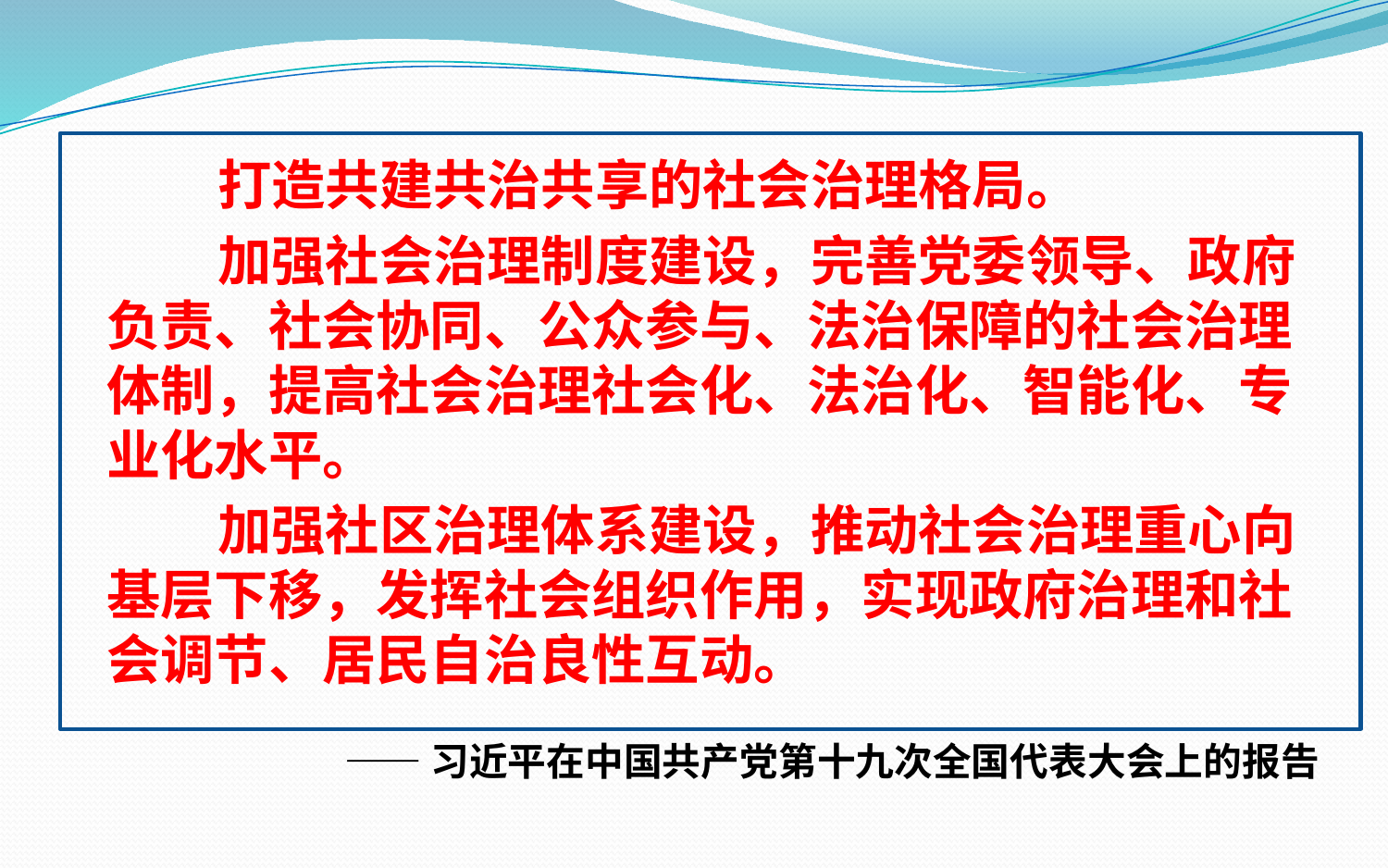

打造共建共治共享的社会治理格局。
        加强社会治理制度建设，完善党委领导、政府负责、社会协同、公众参与、法治保障的社会治理体制，提高社会治理社会化、法治化、智能化、专业化水平。
        加强社区治理体系建设，推动社会治理重心向基层下移，发挥社会组织作用，实现政府治理和社会调节、居民自治良性互动。

# ——习近平在中国共产党第十九次全国代表大会上的报告